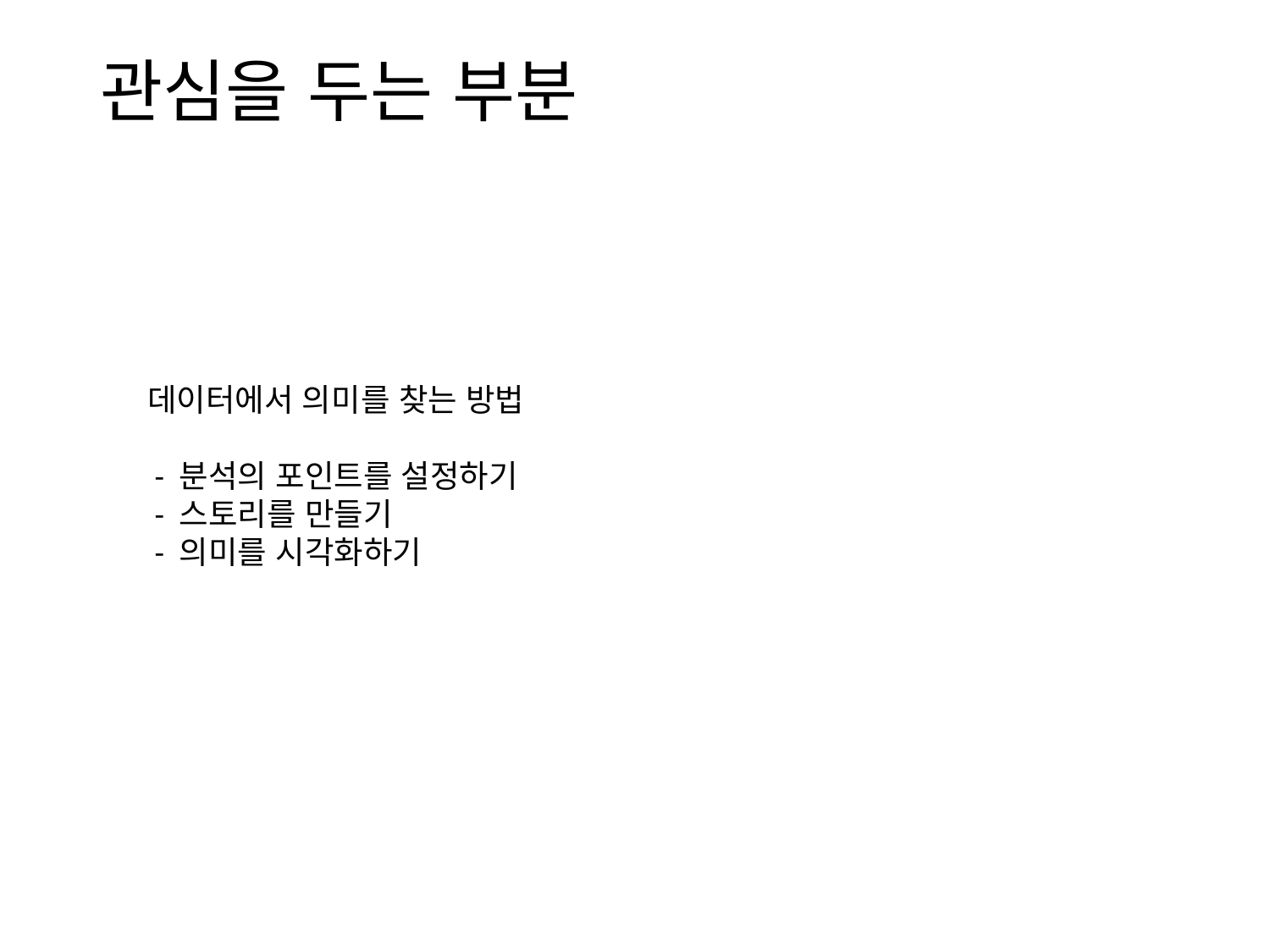

# 관심을 두는 부분
데이터에서 의미를 찾는 방법

 - 분석의 포인트를 설정하기
 - 스토리를 만들기
 - 의미를 시각화하기